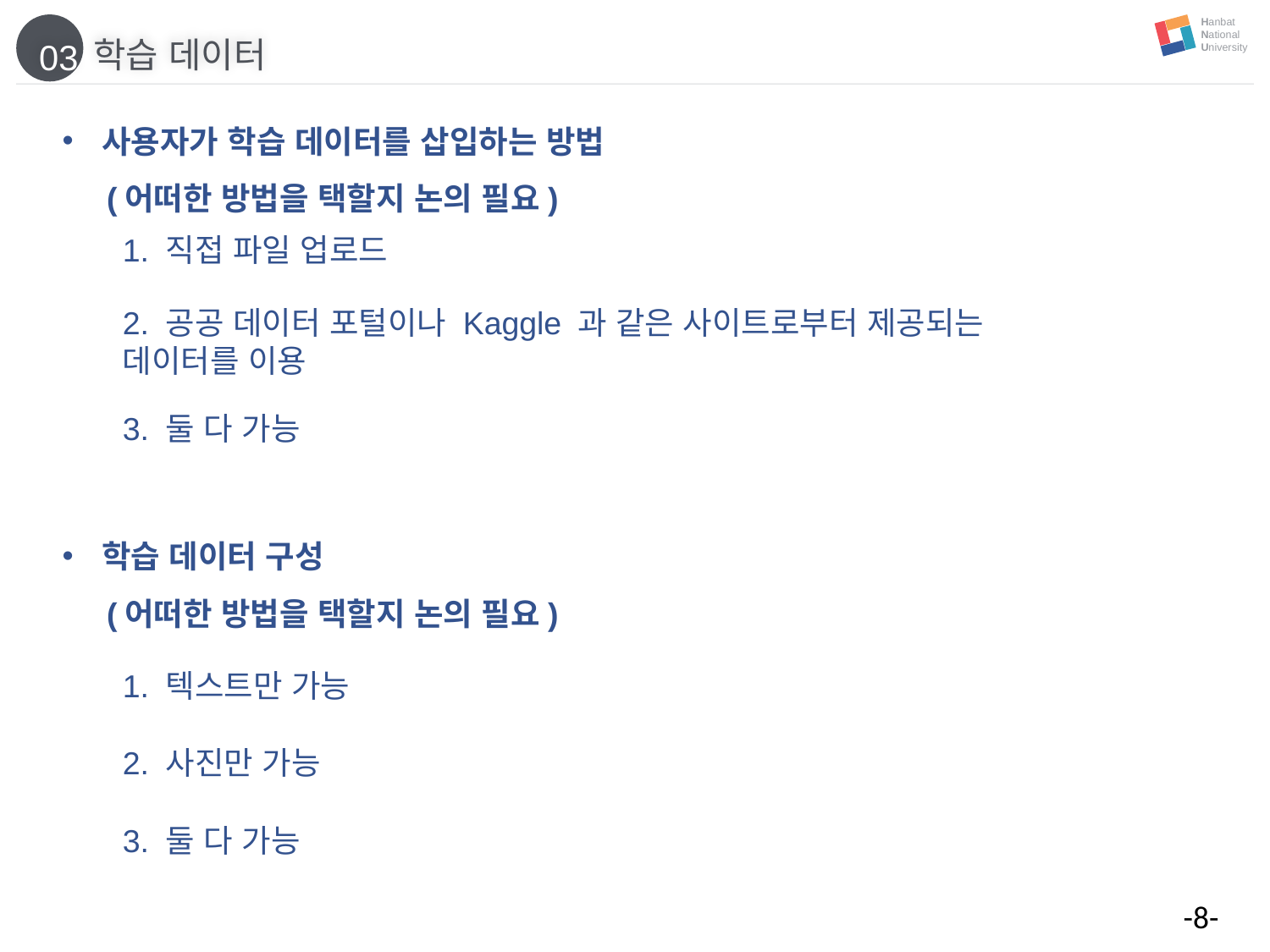

Hanbat
National
University

학습 데이터
03
사용자가 학습 데이터를 삽입하는 방법
     (어떠한 방법을 택할지 논의 필요)
1. 직접 파일 업로드
2. 공공 데이터 포털이나 Kaggle 과 같은 사이트로부터 제공되는 데이터를 이용
3. 둘 다 가능
학습 데이터 구성
     (어떠한 방법을 택할지 논의 필요)
1. 텍스트만 가능
2. 사진만 가능
3. 둘 다 가능
-8-